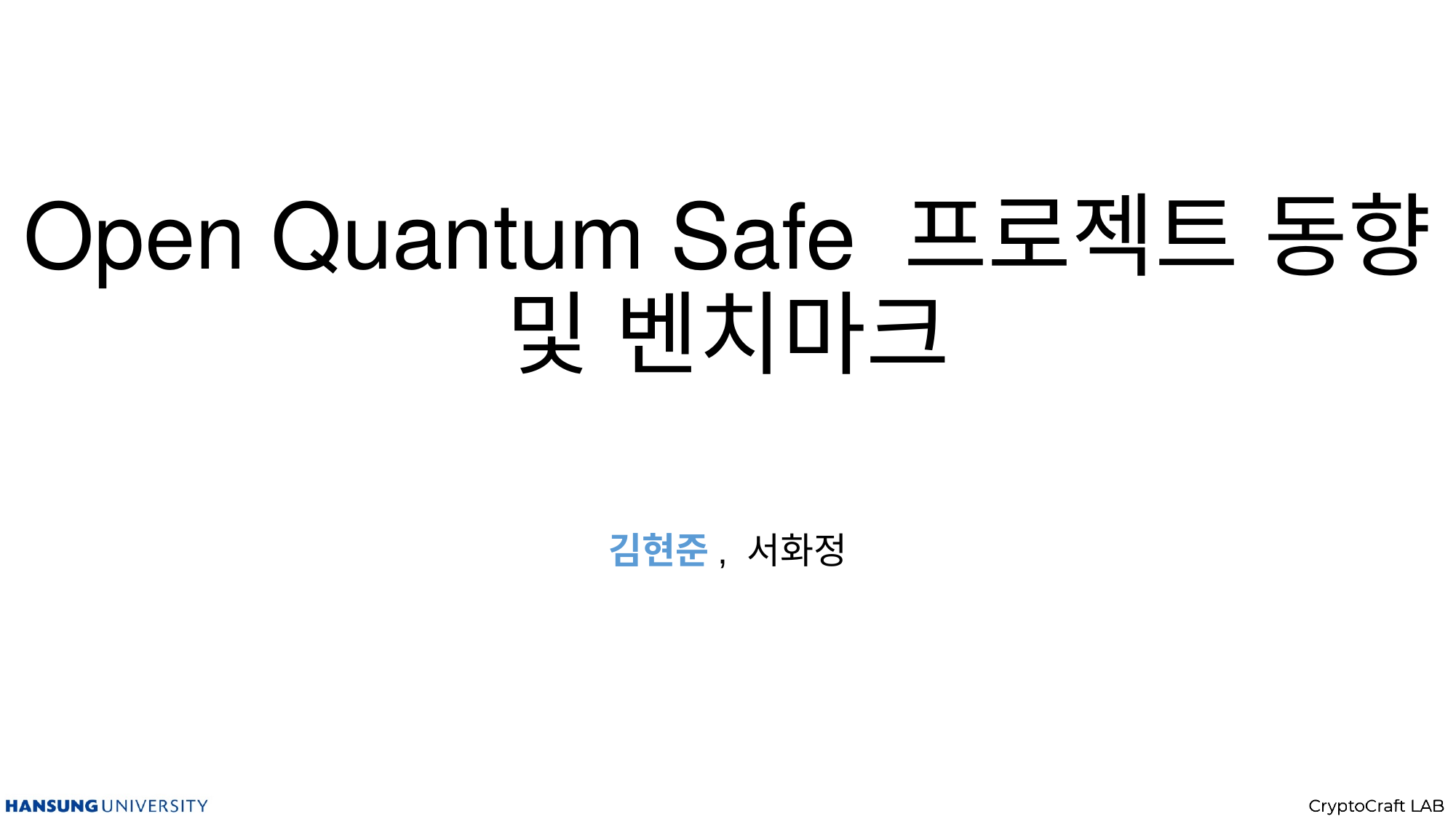

# Open Quantum Safe 프로젝트 동향 및 벤치마크
김현준, 서화정